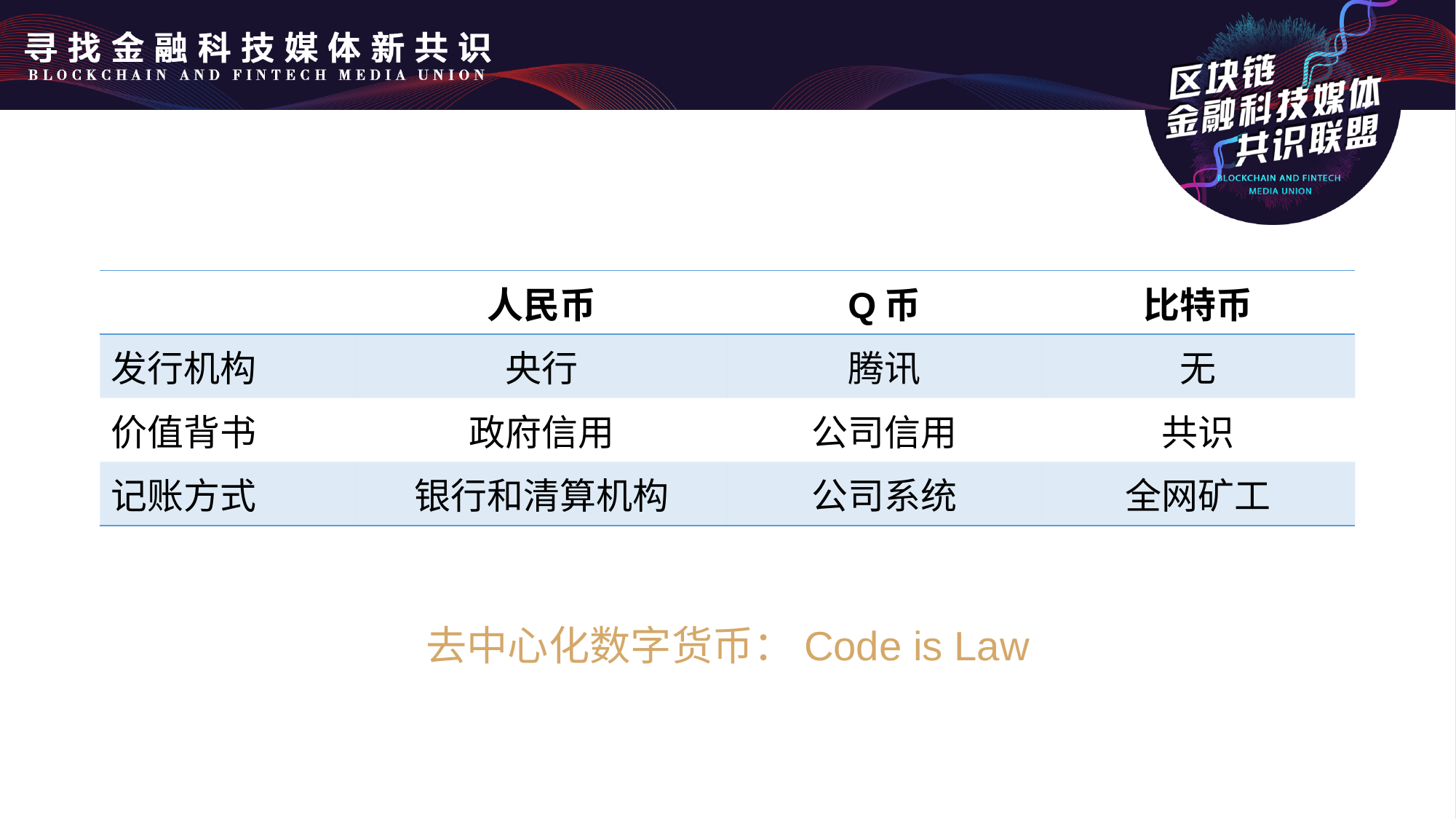

|  | 人民币 | Q币 | 比特币 |
| --- | --- | --- | --- |
| 发行机构 | 央行 | 腾讯 | 无 |
| 价值背书 | 政府信用 | 公司信用 | 共识 |
| 记账方式 | 银行和清算机构 | 公司系统 | 全网矿工 |
去中心化数字货币：Code is Law